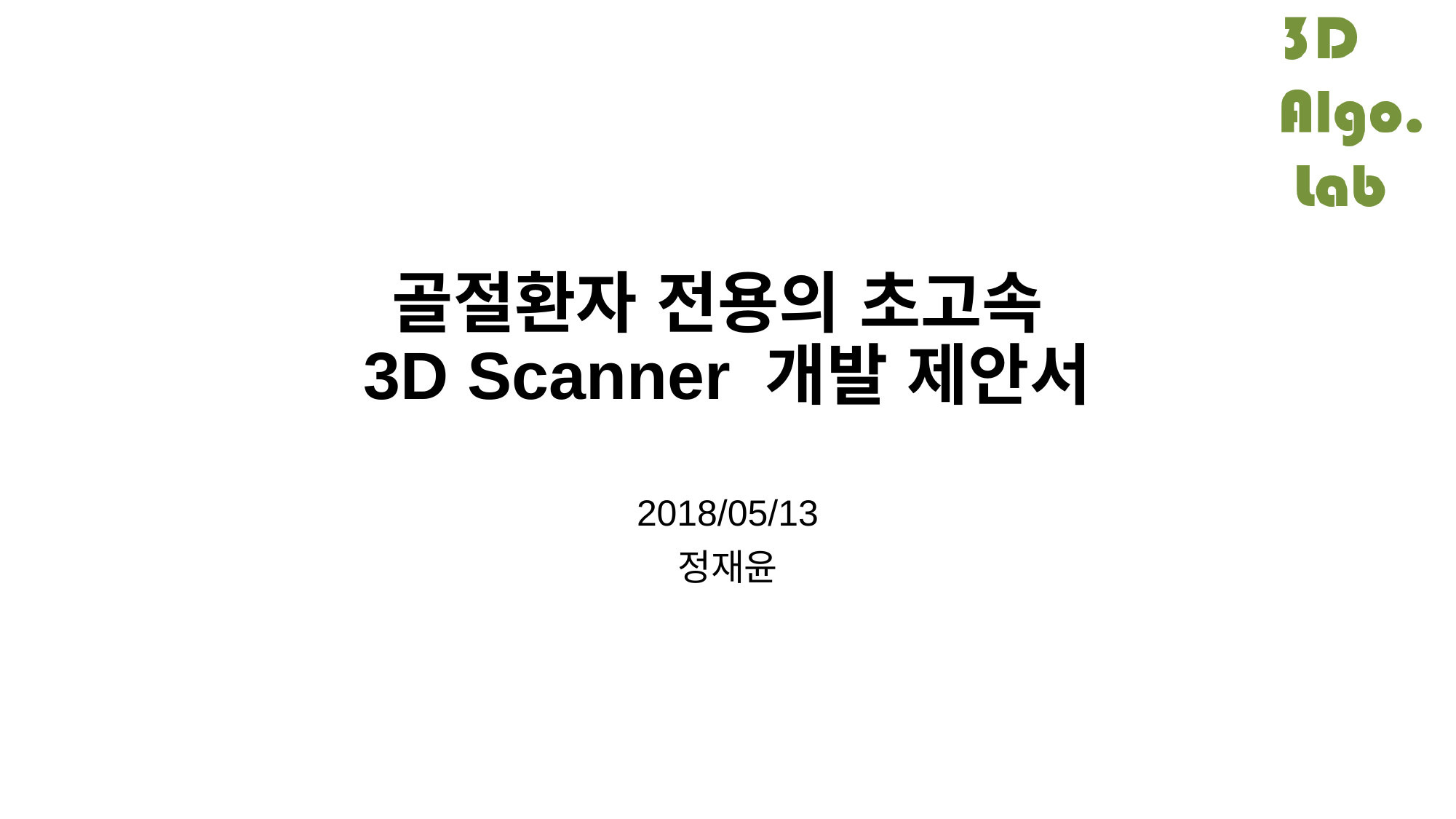

# 골절환자 전용의 초고속 3D Scanner 개발 제안서

2018/05/13
정재윤